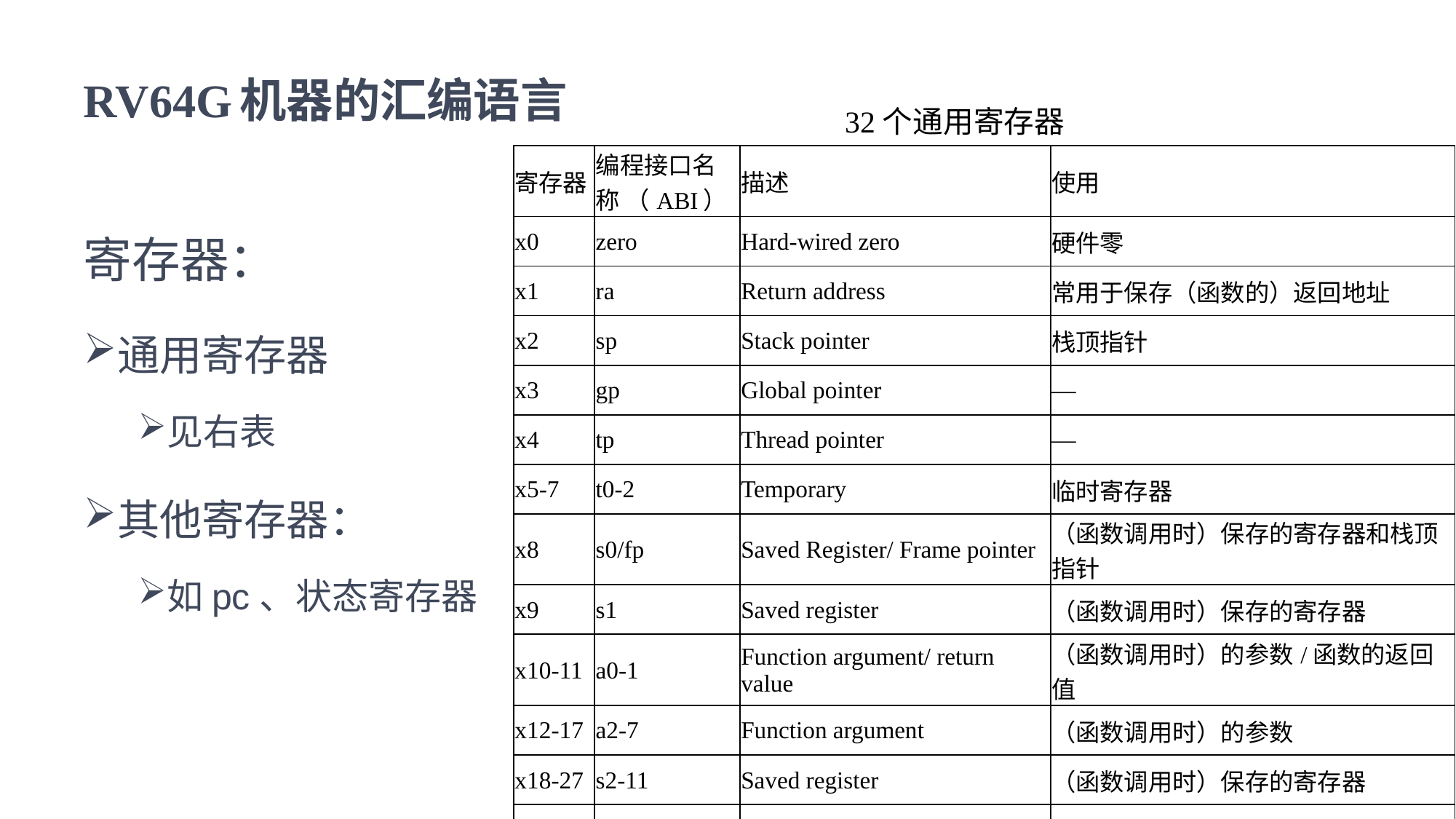

# RV64G机器的汇编语言
32个通用寄存器
| 寄存器 | 编程接口名称 （ABI） | 描述 | 使用 |
| --- | --- | --- | --- |
| x0 | zero | Hard-wired zero | 硬件零 |
| x1 | ra | Return address | 常用于保存（函数的）返回地址 |
| x2 | sp | Stack pointer | 栈顶指针 |
| x3 | gp | Global pointer | — |
| x4 | tp | Thread pointer | — |
| x5-7 | t0-2 | Temporary | 临时寄存器 |
| x8 | s0/fp | Saved Register/ Frame pointer | （函数调用时）保存的寄存器和栈顶指针 |
| x9 | s1 | Saved register | （函数调用时）保存的寄存器 |
| x10-11 | a0-1 | Function argument/ return value | （函数调用时）的参数/函数的返回值 |
| x12-17 | a2-7 | Function argument | （函数调用时）的参数 |
| x18-27 | s2-11 | Saved register | （函数调用时）保存的寄存器 |
| x28-31 | t3-6 | Temporary | 临时寄存器 |
寄存器：
通用寄存器
见右表
其他寄存器：
如pc、状态寄存器